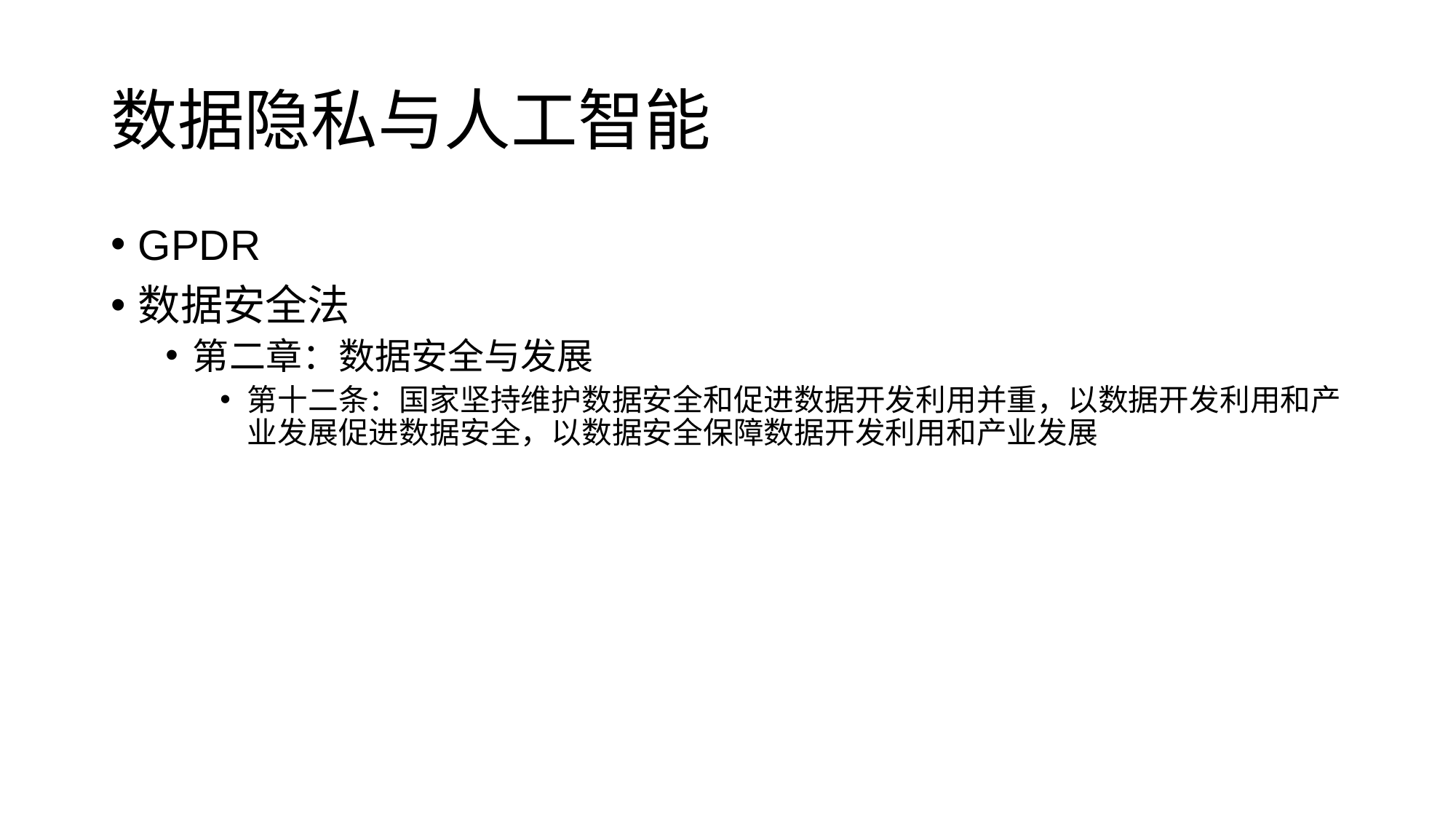

# 数据隐私与人工智能
GPDR
数据安全法
第二章：数据安全与发展
第十二条：国家坚持维护数据安全和促进数据开发利用并重，以数据开发利用和产业发展促进数据安全，以数据安全保障数据开发利用和产业发展